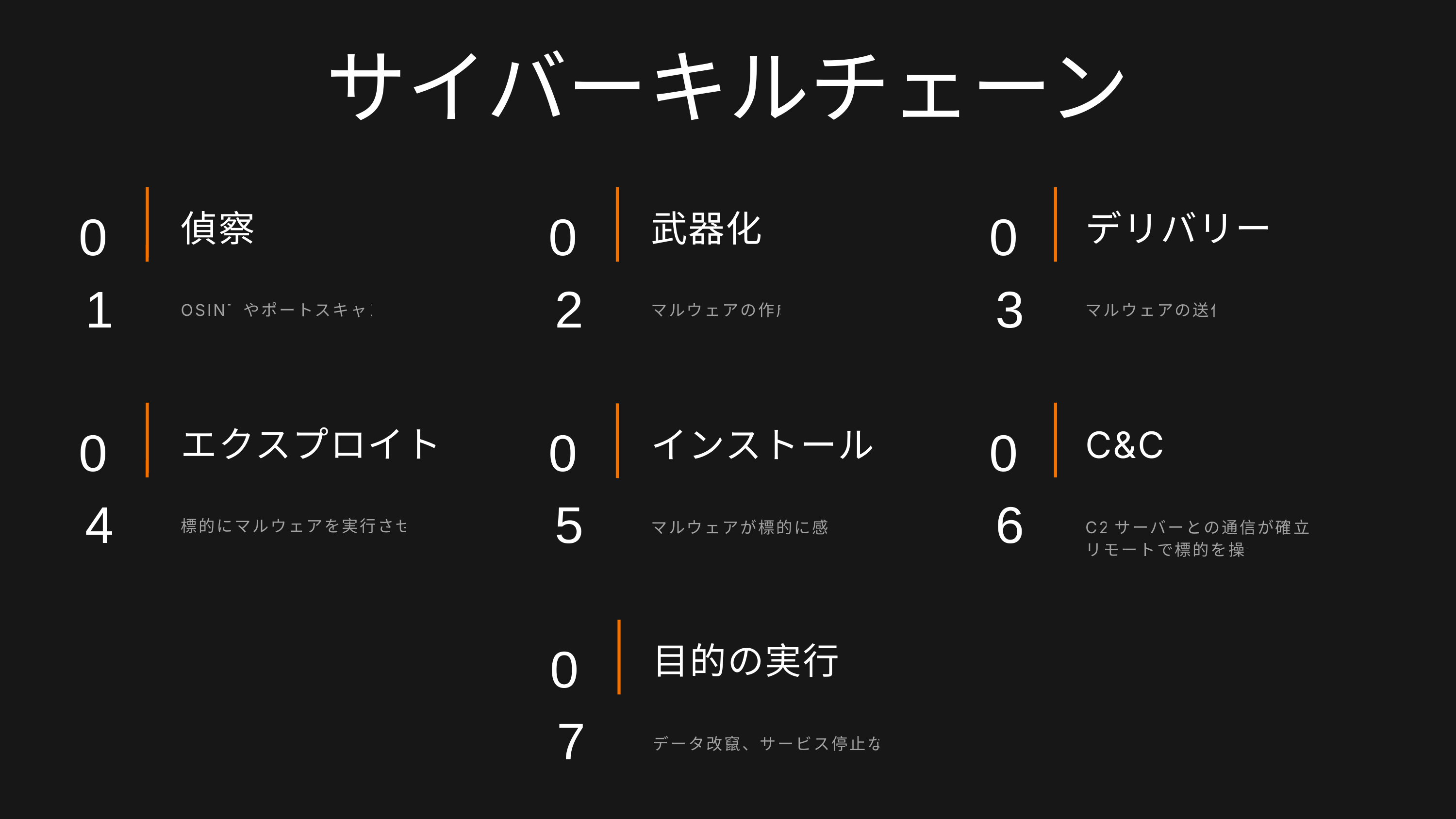

サイバーキルチェーン

01
02
03
偵察
武器化
デリバリー
OSINTやポートスキャン
マルウェアの作成
マルウェアの送付

04
05
06
エクスプロイト
インストール
C&C
標的にマルウェアを実行させる
マルウェアが標的に感染
C2サーバーとの通信が確立し、
リモートで標的を操作

07
目的の実行
データ改竄、サービス停止など